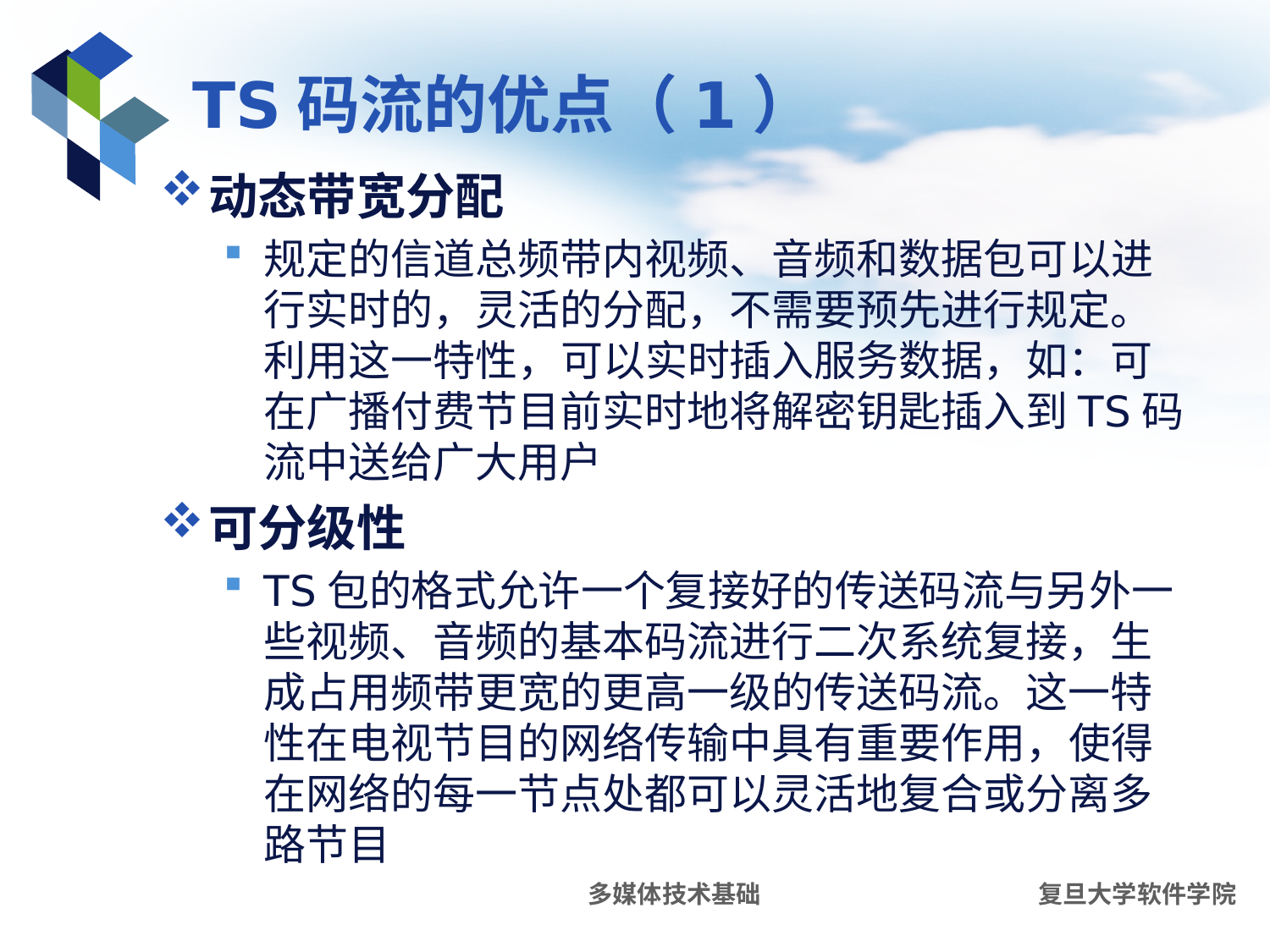

# TS码流的优点（1）
动态带宽分配
规定的信道总频带内视频、音频和数据包可以进行实时的，灵活的分配，不需要预先进行规定。利用这一特性，可以实时插入服务数据，如：可在广播付费节目前实时地将解密钥匙插入到TS码流中送给广大用户
可分级性
TS包的格式允许一个复接好的传送码流与另外一些视频、音频的基本码流进行二次系统复接，生成占用频带更宽的更高一级的传送码流。这一特性在电视节目的网络传输中具有重要作用，使得在网络的每一节点处都可以灵活地复合或分离多路节目

多媒体技术基础